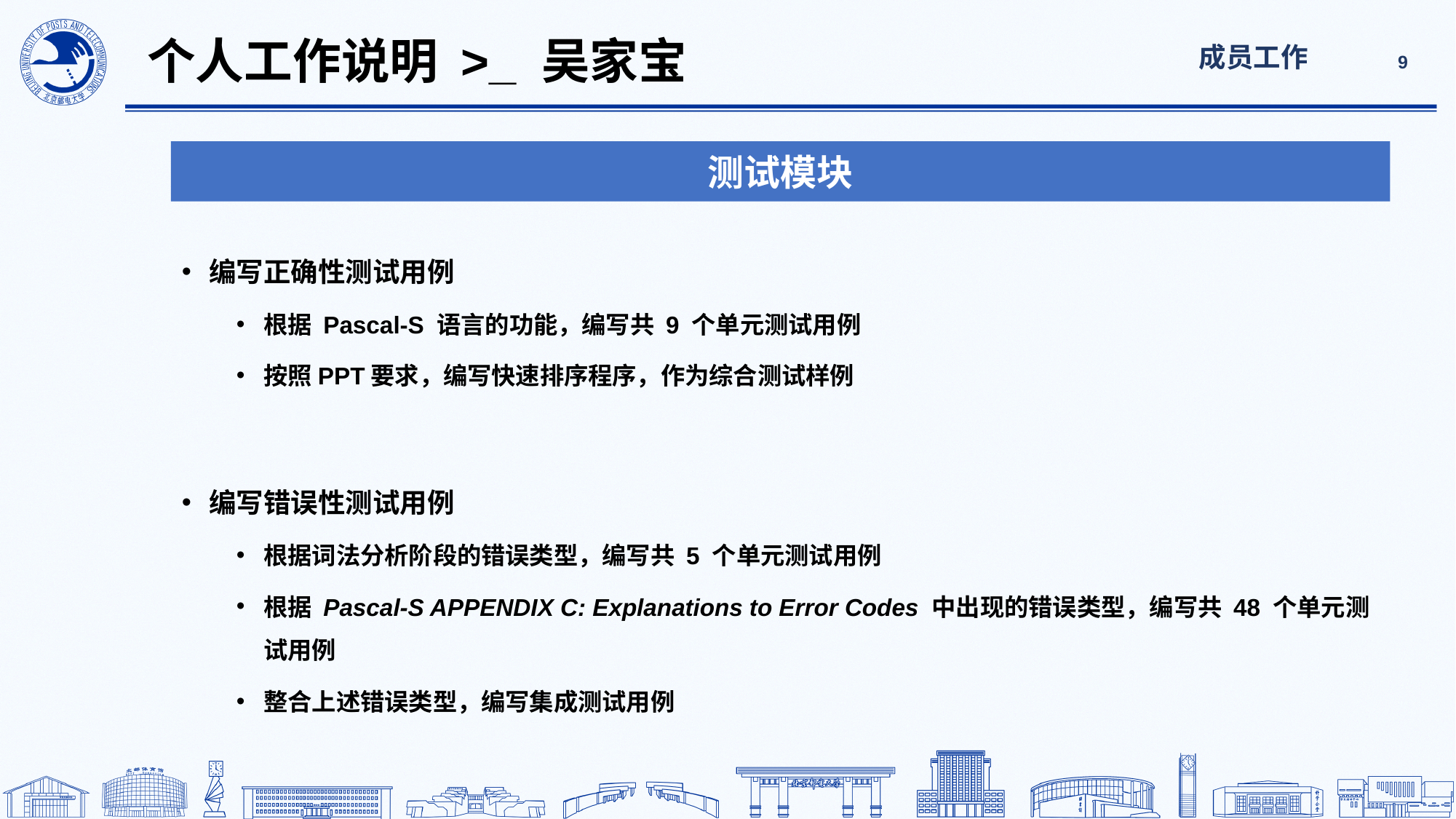

成员工作
# 个人工作说明 >_ 吴家宝
9
测试模块
编写正确性测试用例
根据 Pascal-S 语言的功能，编写共 9 个单元测试用例
按照PPT要求，编写快速排序程序，作为综合测试样例

编写错误性测试用例
根据词法分析阶段的错误类型，编写共 5 个单元测试用例
根据 Pascal-S APPENDIX C: Explanations to Error Codes 中出现的错误类型，编写共 48 个单元测试用例
整合上述错误类型，编写集成测试用例